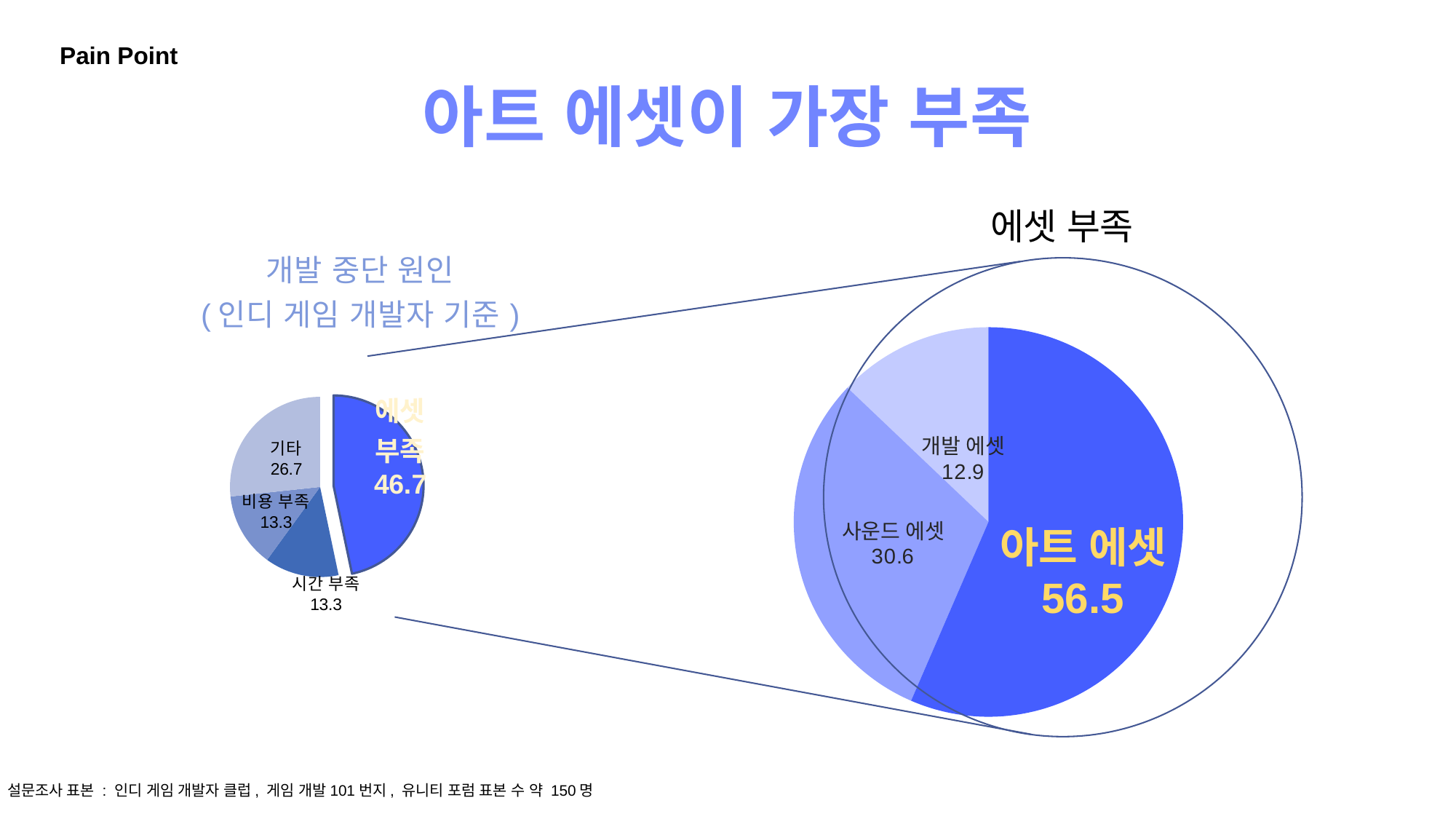

아이디어 배경
Pain Point
아트 에셋이 가장 부족

### Chart: 에셋 부족

| Category | 부족한 에셋 |
|---|---|
| 아트 에셋 | 56.5 |
| 사운드 에셋 | 30.6 |
| 개발 에셋 | 12.9 |

### Chart: 개발 중단 원인
(인디 게임 개발자 기준)

| Category | 판매 |
|---|---|
| 에셋 부족 | 46.7 |
| 시간 부족 | 13.3 |
| 비용 부족 | 13.3 |
| 기타 | 26.7 |

설문조사 표본 : 인디 게임 개발자 클럽, 게임 개발101번지, 유니티 포럼 표본 수 약 150명